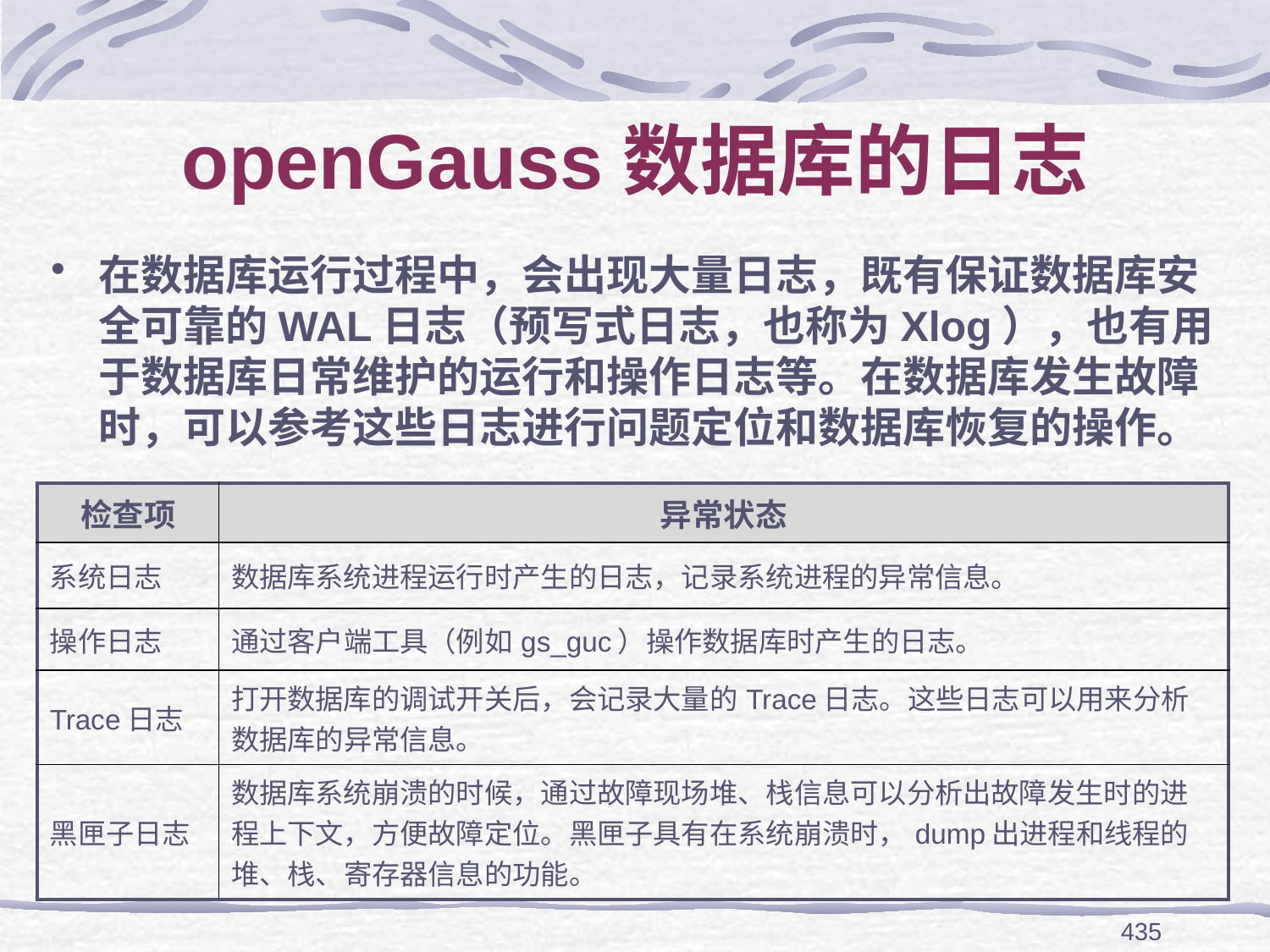

# openGauss数据库的日志
在数据库运行过程中，会出现大量日志，既有保证数据库安全可靠的WAL日志（预写式日志，也称为Xlog），也有用于数据库日常维护的运行和操作日志等。在数据库发生故障时，可以参考这些日志进行问题定位和数据库恢复的操作。

| 检查项 | 异常状态 |
| --- | --- |
| 系统日志 | 数据库系统进程运行时产生的日志，记录系统进程的异常信息。 |
| 操作日志 | 通过客户端工具（例如gs\_guc）操作数据库时产生的日志。 |
| Trace日志 | 打开数据库的调试开关后，会记录大量的Trace日志。这些日志可以用来分析数据库的异常信息。 |
| 黑匣子日志 | 数据库系统崩溃的时候，通过故障现场堆、栈信息可以分析出故障发生时的进程上下文，方便故障定位。黑匣子具有在系统崩溃时，dump出进程和线程的堆、栈、寄存器信息的功能。 |
435